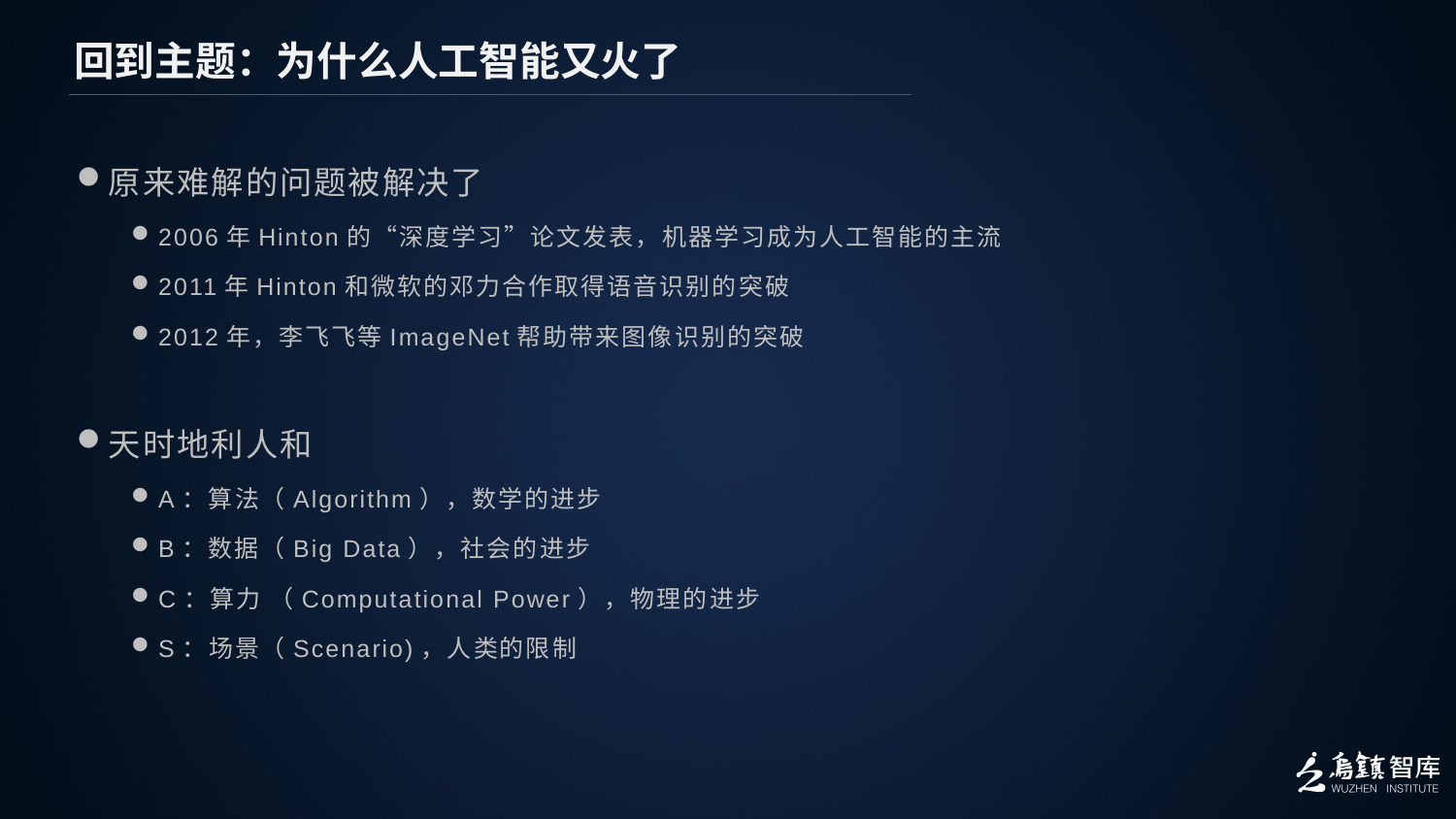

回到主题：为什么人工智能又火了
原来难解的问题被解决了
2006年Hinton的“深度学习”论文发表，机器学习成为人工智能的主流
2011年Hinton和微软的邓力合作取得语音识别的突破
2012年，李飞飞等ImageNet帮助带来图像识别的突破

天时地利人和
A：算法（Algorithm），数学的进步
B：数据（Big Data），社会的进步
C：算力 （Computational Power），物理的进步
S：场景（Scenario)，人类的限制